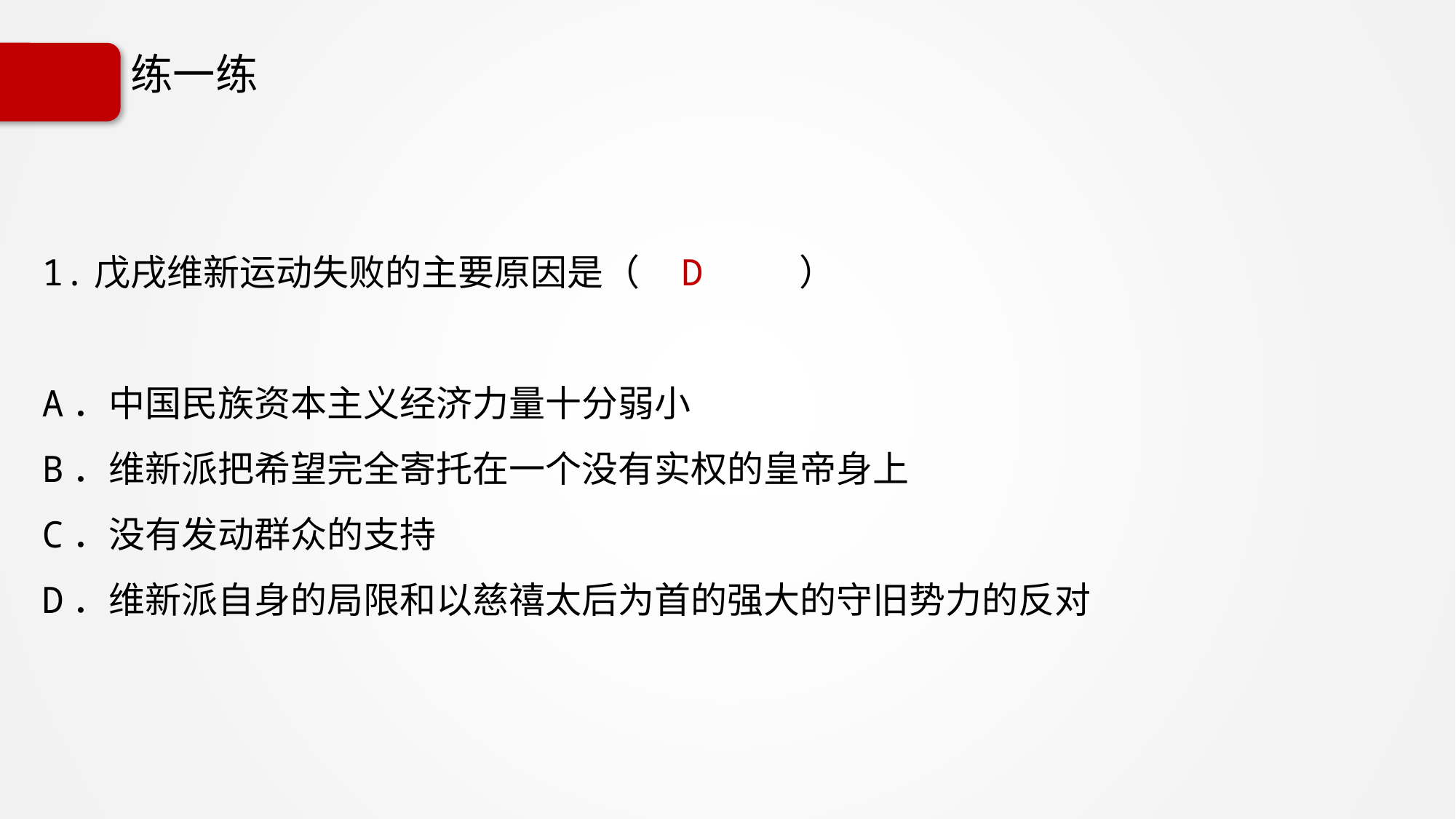

# 练一练
1.戊戌维新运动失败的主要原因是（    D    ）

A．中国民族资本主义经济力量十分弱小
B．维新派把希望完全寄托在一个没有实权的皇帝身上
C．没有发动群众的支持
D．维新派自身的局限和以慈禧太后为首的强大的守旧势力的反对